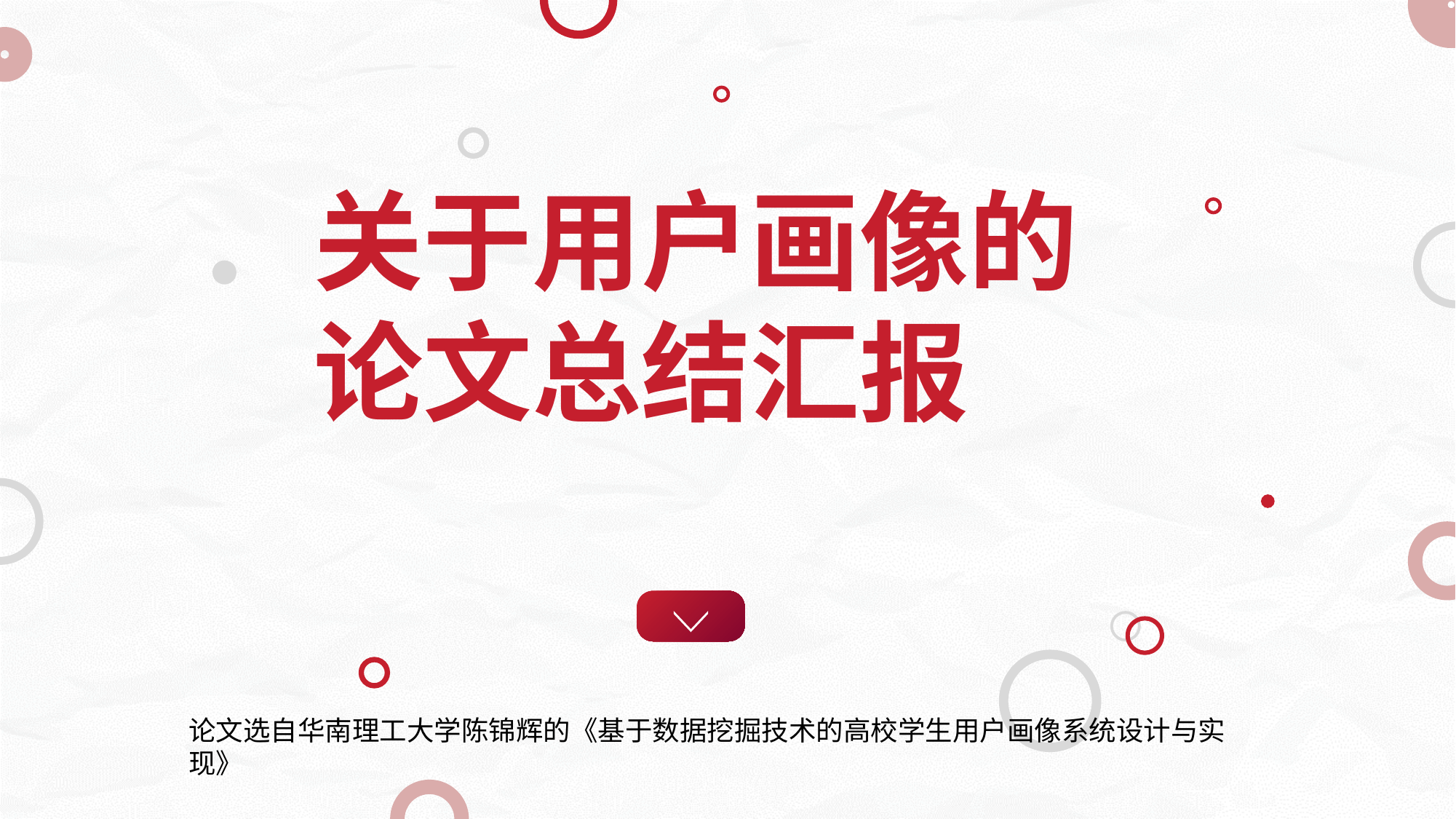

关于用户画像的论文总结汇报

论文选自华南理工大学陈锦辉的《基于数据挖掘技术的高校学生用户画像系统设计与实现》